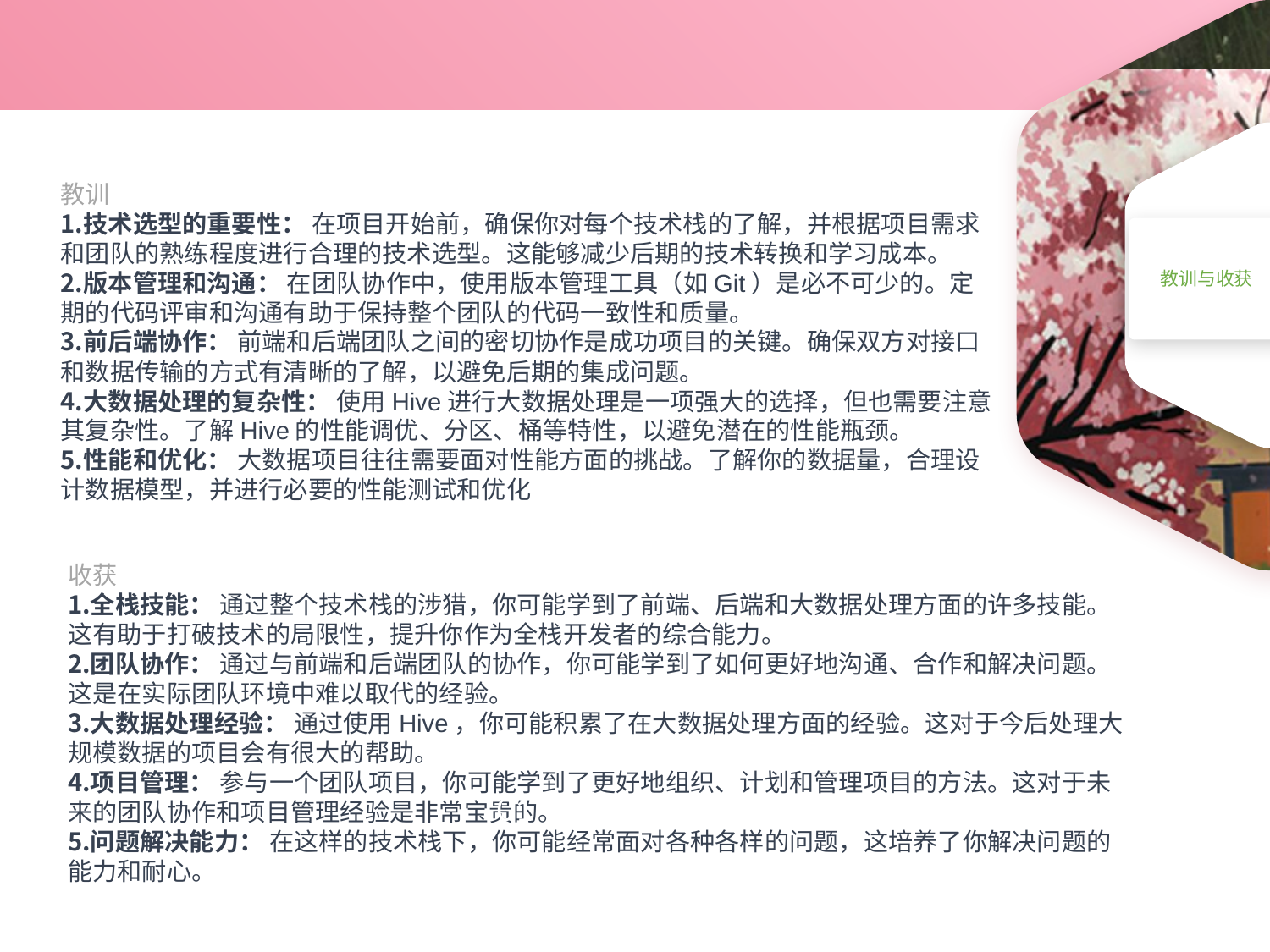

教训
技术选型的重要性： 在项目开始前，确保你对每个技术栈的了解，并根据项目需求和团队的熟练程度进行合理的技术选型。这能够减少后期的技术转换和学习成本。
版本管理和沟通： 在团队协作中，使用版本管理工具（如Git）是必不可少的。定期的代码评审和沟通有助于保持整个团队的代码一致性和质量。
前后端协作： 前端和后端团队之间的密切协作是成功项目的关键。确保双方对接口和数据传输的方式有清晰的了解，以避免后期的集成问题。
大数据处理的复杂性： 使用Hive进行大数据处理是一项强大的选择，但也需要注意其复杂性。了解Hive的性能调优、分区、桶等特性，以避免潜在的性能瓶颈。
性能和优化： 大数据项目往往需要面对性能方面的挑战。了解你的数据量，合理设计数据模型，并进行必要的性能测试和优化

01：准备工作

教训与收获
02
文本文本文本
请输入文字请输入文字请输入文字
请输入文字请输入文字
收获
全栈技能： 通过整个技术栈的涉猎，你可能学到了前端、后端和大数据处理方面的许多技能。这有助于打破技术的局限性，提升你作为全栈开发者的综合能力。
团队协作： 通过与前端和后端团队的协作，你可能学到了如何更好地沟通、合作和解决问题。这是在实际团队环境中难以取代的经验。
大数据处理经验： 通过使用Hive，你可能积累了在大数据处理方面的经验。这对于今后处理大规模数据的项目会有很大的帮助。
项目管理： 参与一个团队项目，你可能学到了更好地组织、计划和管理项目的方法。这对于未来的团队协作和项目管理经验是非常宝贵的。
问题解决能力： 在这样的技术栈下，你可能经常面对各种各样的问题，这培养了你解决问题的能力和耐心。

01：准备工作